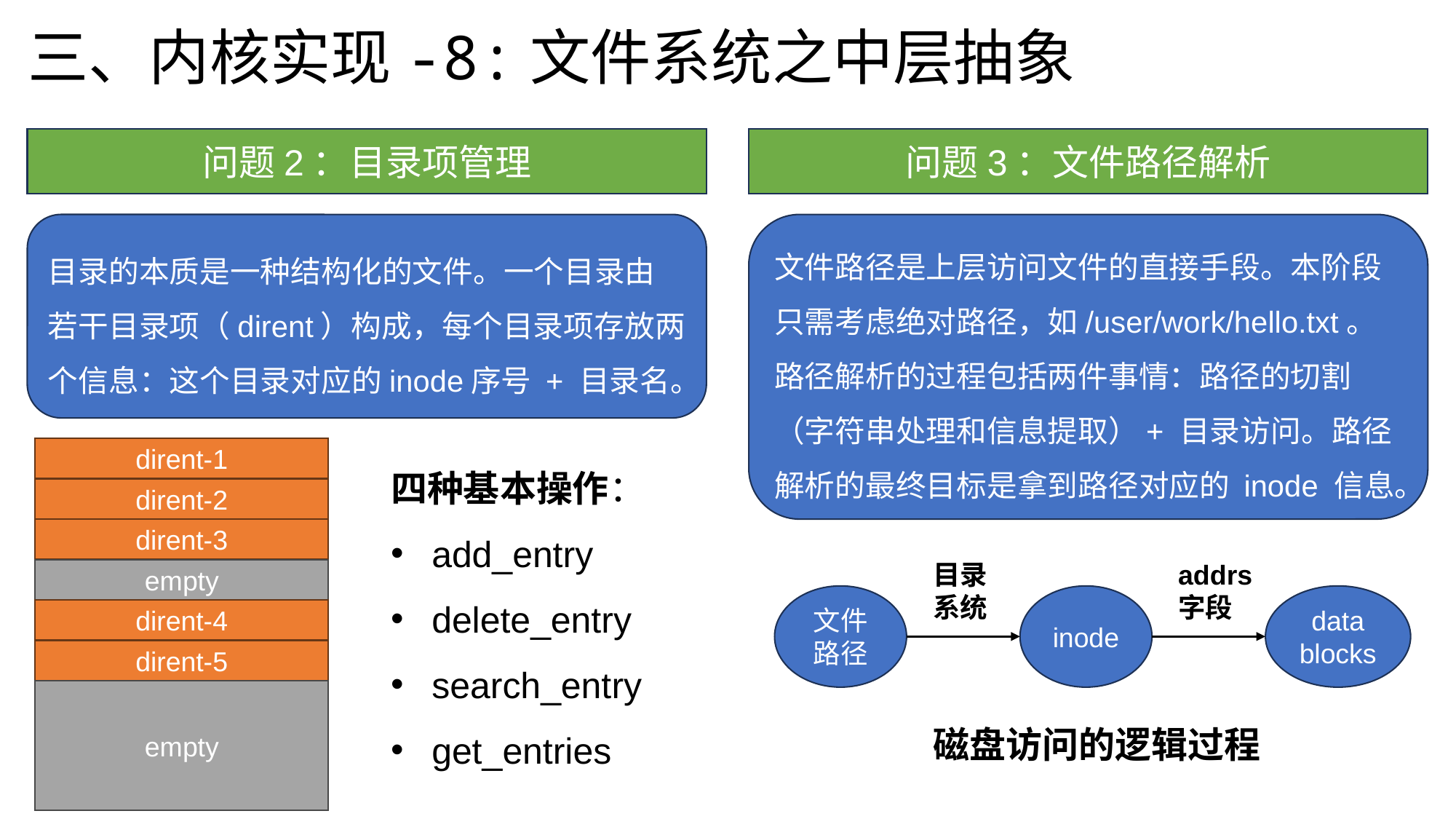

# 三、内核实现-8:文件系统之中层抽象
问题2：目录项管理
问题3：文件路径解析
目录的本质是一种结构化的文件。一个目录由若干目录项（dirent）构成，每个目录项存放两个信息：这个目录对应的inode序号 + 目录名。
文件路径是上层访问文件的直接手段。本阶段只需考虑绝对路径，如/user/work/hello.txt。路径解析的过程包括两件事情：路径的切割（字符串处理和信息提取）+ 目录访问。路径解析的最终目标是拿到路径对应的 inode 信息。
dirent-1
四种基本操作：
add_entry
delete_entry
search_entry
get_entries
dirent-2
dirent-3
addrs
字段
目录系统
empty
文件路径
inode
data blocks
dirent-4
dirent-5
empty
磁盘访问的逻辑过程